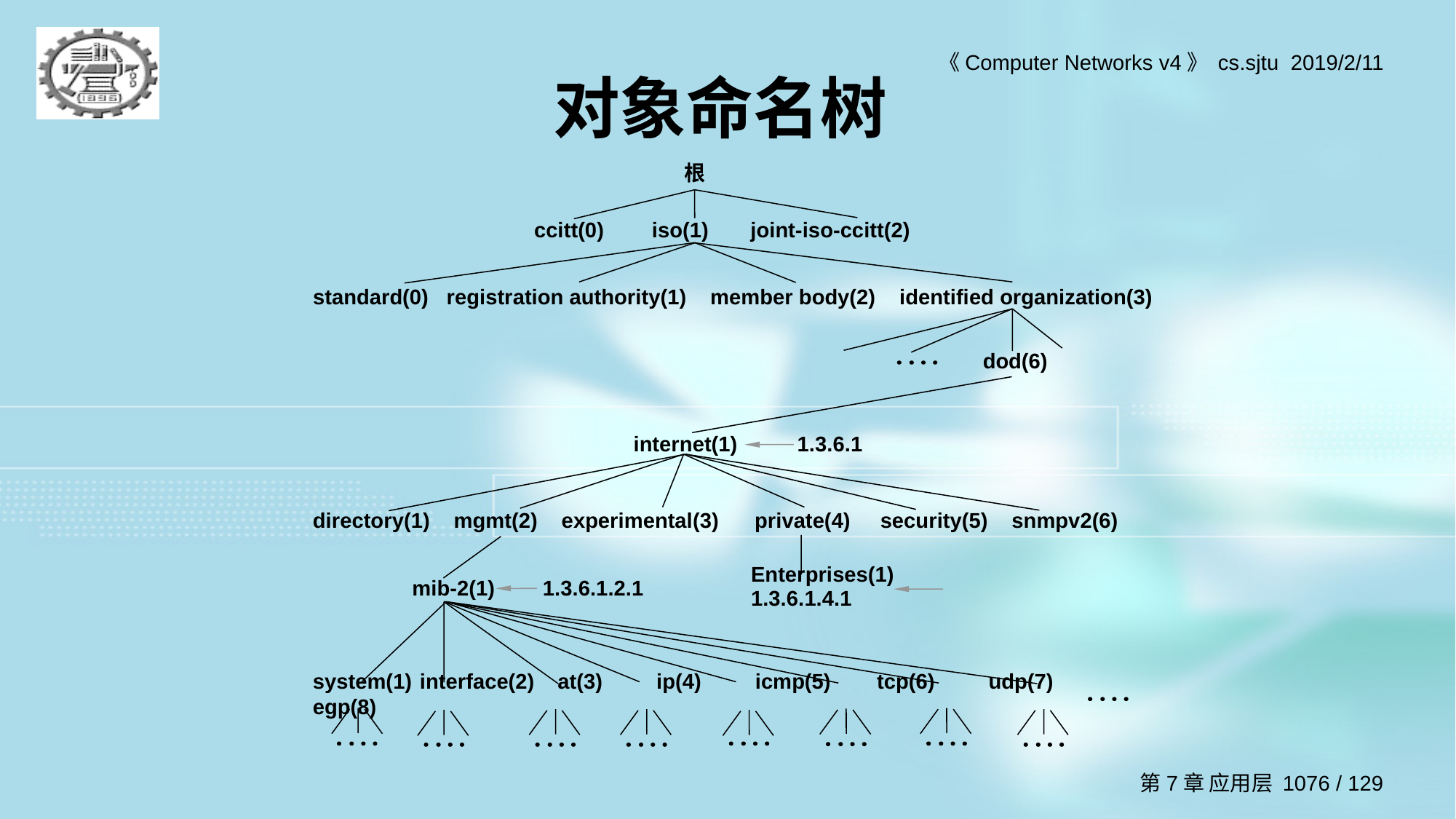

# 对象命名树
根

 ccitt(0)        iso(1)       joint-iso-ccitt(2)

standard(0)   registration authority(1)    member body(2)    identified organization(3)

dod(6)

internet(1)          1.3.6.1

directory(1)    mgmt(2)    experimental(3)      private(4)     security(5)    snmpv2(6)

mib-2(1)        1.3.6.1.2.1

Enterprises(1)         1.3.6.1.4.1

system(1) interface(2)   at(3)       ip(4)       icmp(5)      tcp(6)       udp(7)      egp(8)